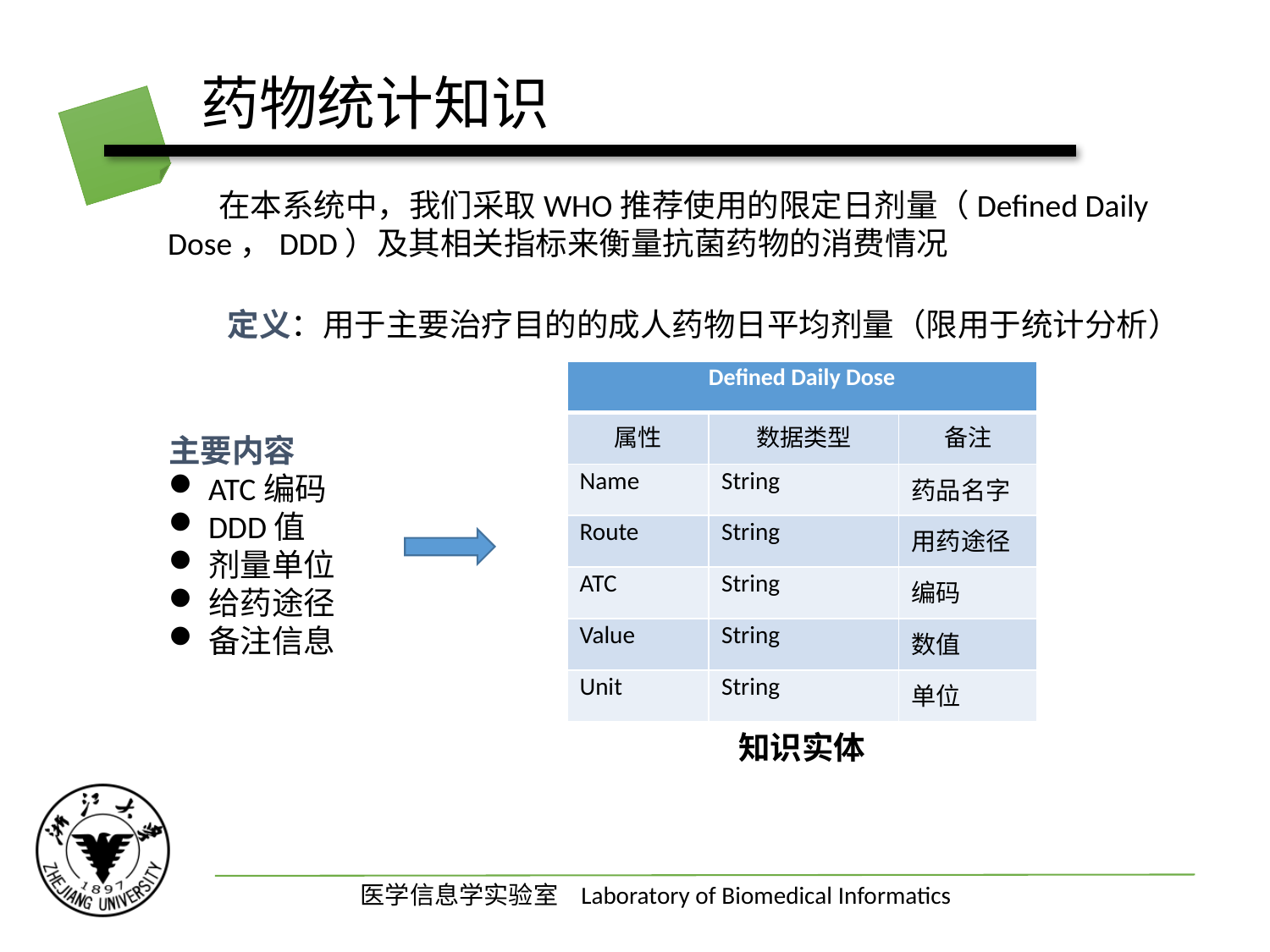

# 药物统计知识
      在本系统中，我们采取WHO推荐使用的限定日剂量（Defined Daily Dose，DDD）及其相关指标来衡量抗菌药物的消费情况
定义：用于主要治疗目的的成人药物日平均剂量（限用于统计分析）

| Defined Daily Dose |  |  |
| --- | --- | --- |
| 属性 | 数据类型 | 备注 |
| Name | String | 药品名字 |
| Route | String | 用药途径 |
| ATC | String | 编码 |
| Value | String | 数值 |
| Unit | String | 单位 |
主要内容
ATC编码
DDD值
剂量单位
给药途径
备注信息

知识实体